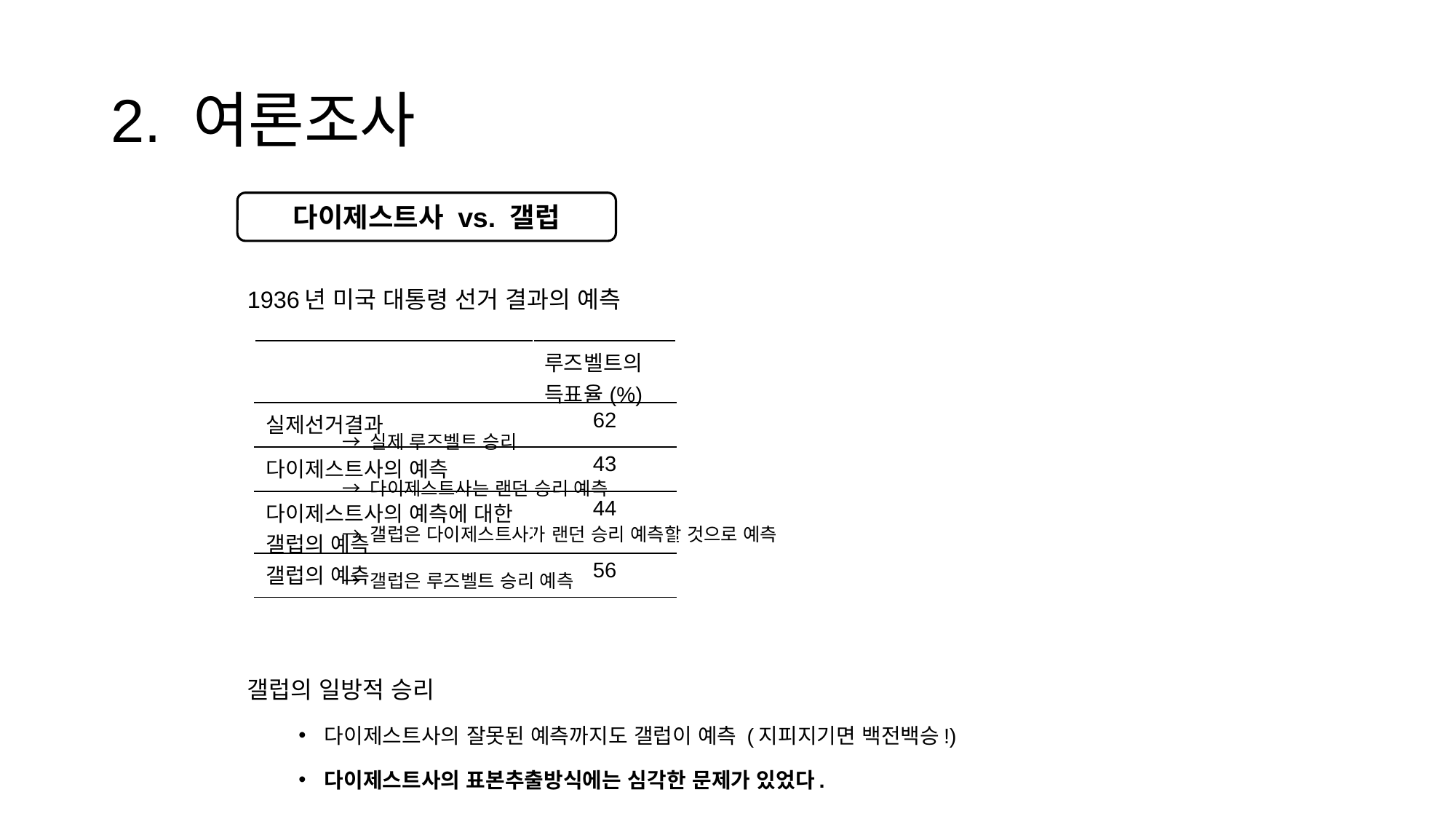

# 2. 여론조사
다이제스트사 vs. 갤럽

1936년 미국 대통령 선거 결과의 예측

				→ 실제 루즈벨트 승리
				→ 다이제스트사는 랜던 승리 예측
				→ 갤럽은 다이제스트사가 랜던 승리 예측할 것으로 예측
				→ 갤럽은 루즈벨트 승리 예측

갤럽의 일방적 승리
다이제스트사의 잘못된 예측까지도 갤럽이 예측 (지피지기면 백전백승!)
다이제스트사의 표본추출방식에는 심각한 문제가 있었다.

|  | 루즈벨트의 득표율(%) |
| --- | --- |
| 실제선거결과 | 62 |
| 다이제스트사의 예측 | 43 |
| 다이제스트사의 예측에 대한 갤럽의 예측 | 44 |
| 갤럽의 예측 | 56 |